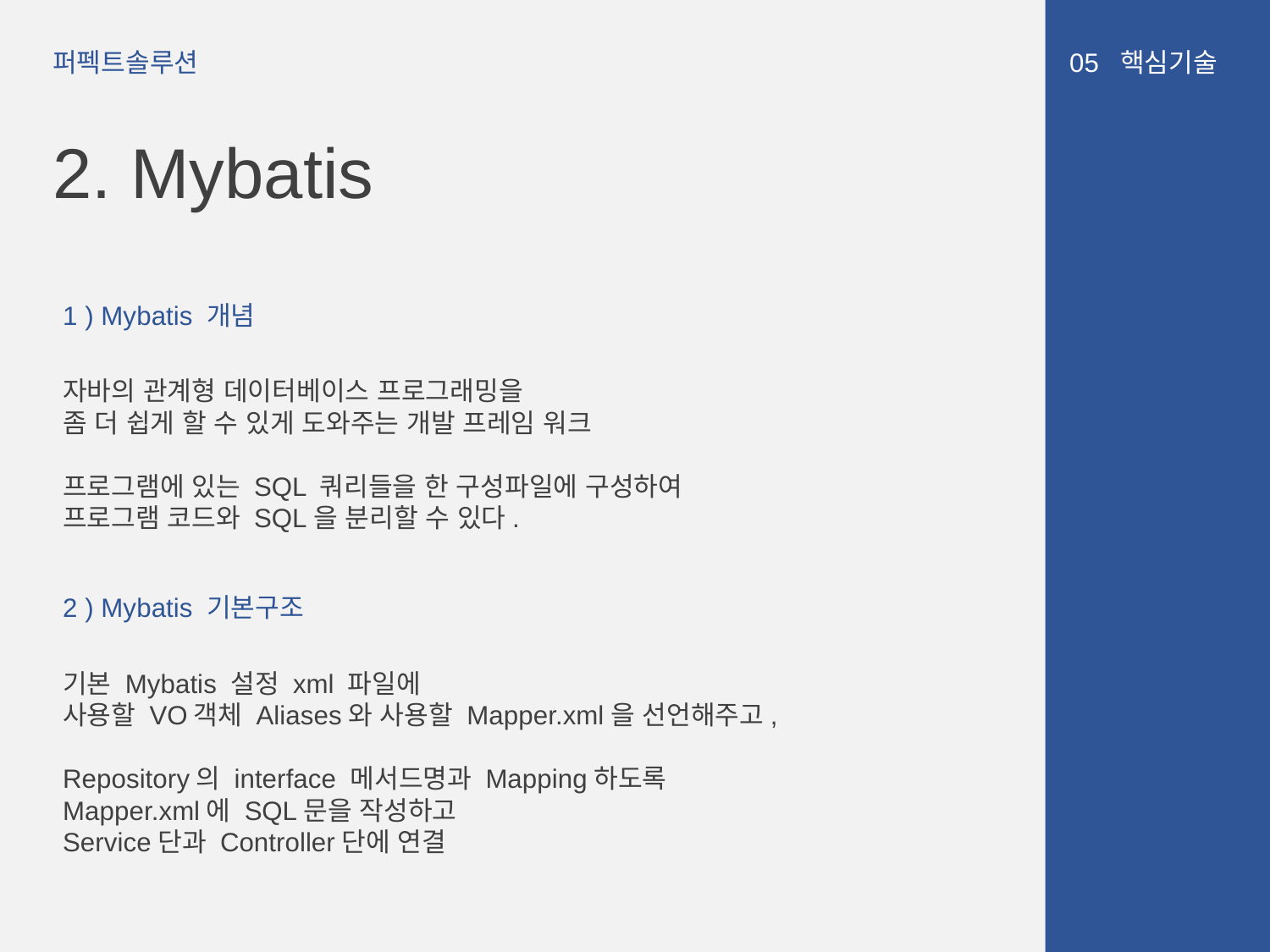

05  핵심기술
퍼펙트솔루션
2. Mybatis
1 ) Mybatis 개념
자바의 관계형 데이터베이스 프로그래밍을
좀 더 쉽게 할 수 있게 도와주는 개발 프레임 워크

프로그램에 있는 SQL 쿼리들을 한 구성파일에 구성하여
프로그램 코드와 SQL을 분리할 수 있다.
2 ) Mybatis 기본구조
기본 Mybatis 설정 xml 파일에
사용할 VO객체 Aliases와 사용할 Mapper.xml을 선언해주고,

Repository의 interface 메서드명과 Mapping하도록
Mapper.xml에 SQL문을 작성하고
Service단과 Controller단에 연결